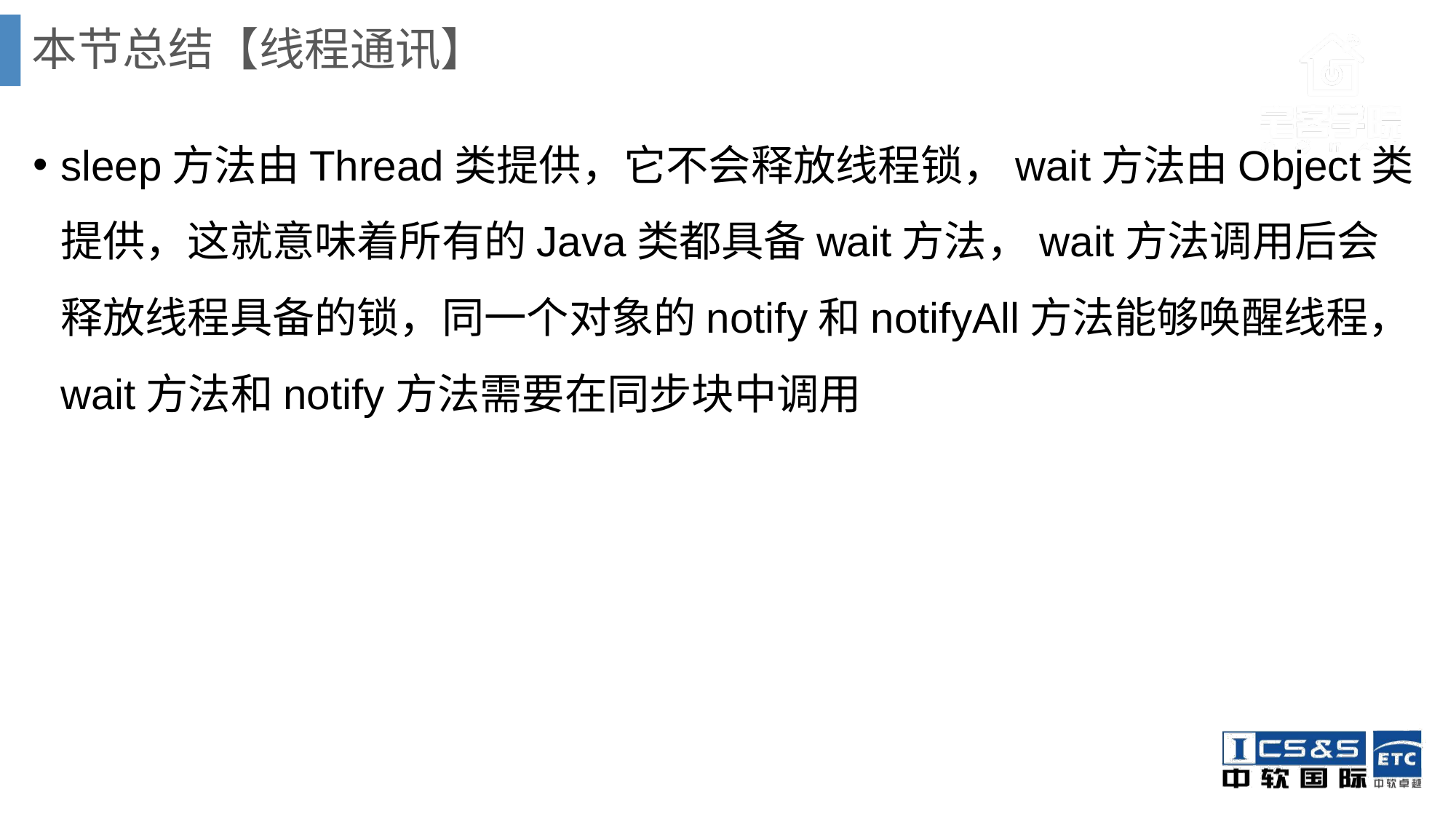

# 本节总结【线程通讯】
sleep方法由Thread类提供，它不会释放线程锁，wait方法由Object类提供，这就意味着所有的Java类都具备wait方法，wait方法调用后会释放线程具备的锁，同一个对象的notify和notifyAll方法能够唤醒线程，wait方法和notify方法需要在同步块中调用